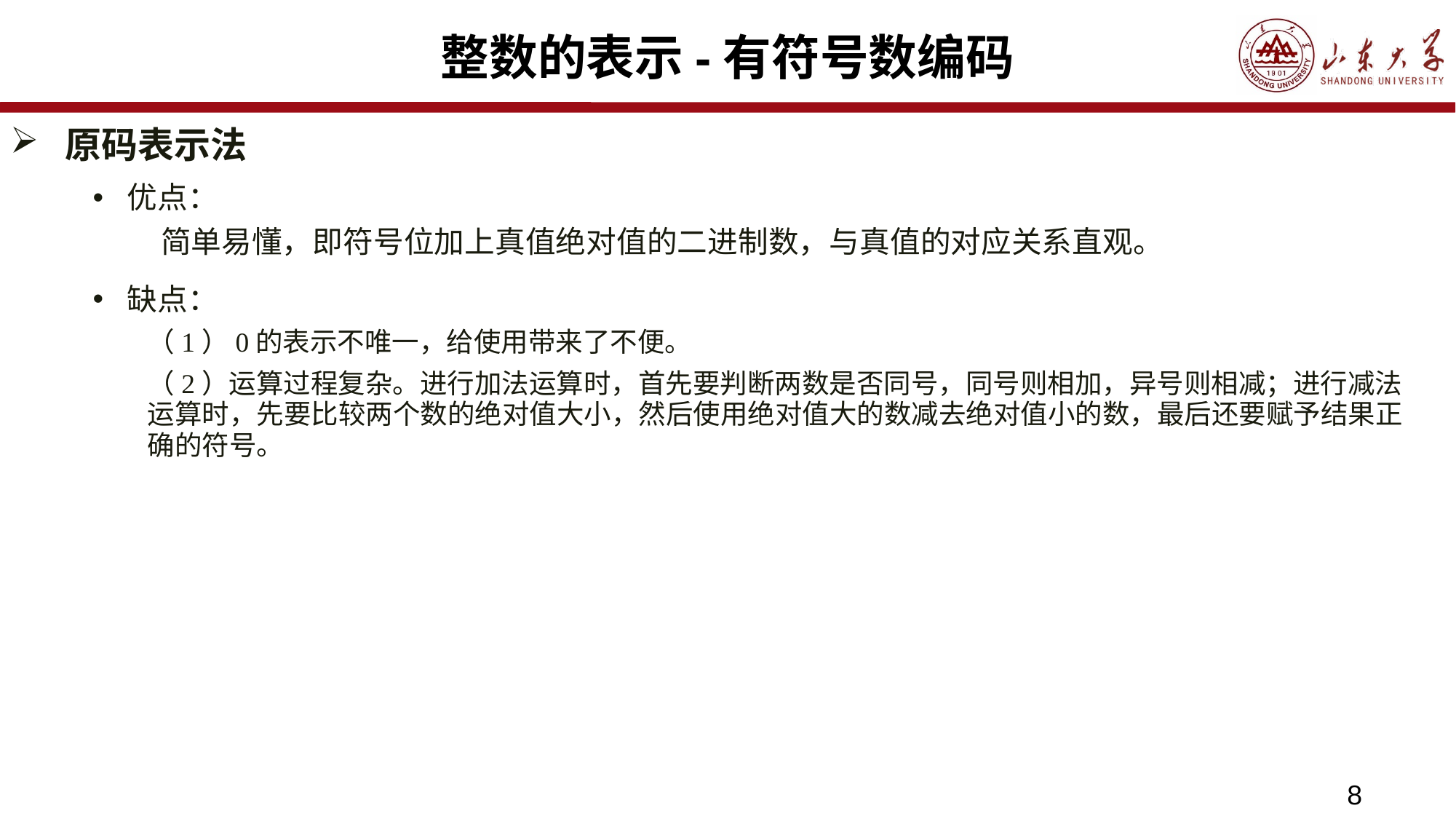

# 整数的表示-有符号数编码
原码表示法
优点：
         简单易懂，即符号位加上真值绝对值的二进制数，与真值的对应关系直观。

缺点：
（1）0的表示不唯一，给使用带来了不便。
（2）运算过程复杂。进行加法运算时，首先要判断两数是否同号，同号则相加，异号则相减；进行减法运算时，先要比较两个数的绝对值大小，然后使用绝对值大的数减去绝对值小的数，最后还要赋予结果正确的符号。

8